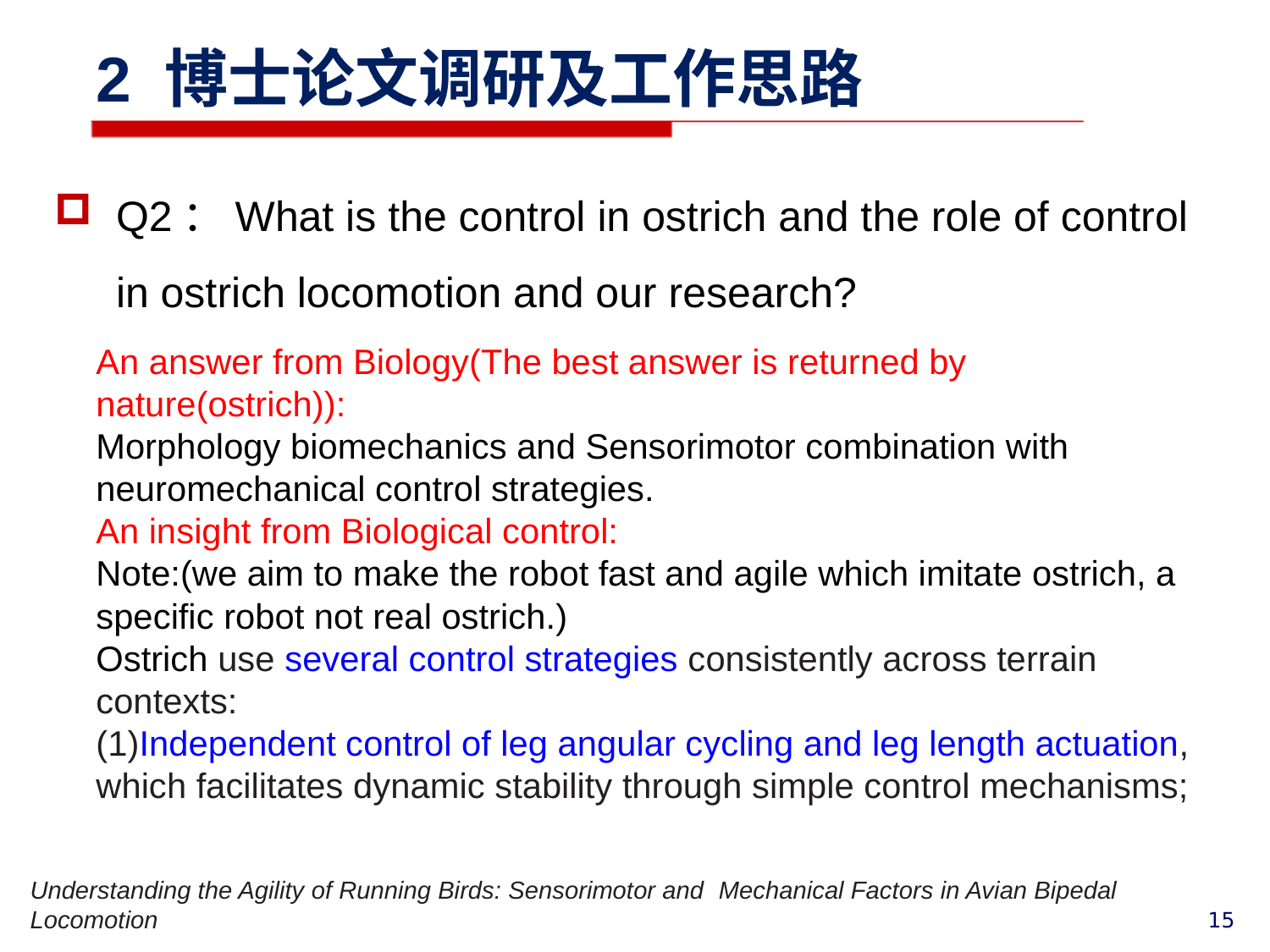

2 博士论文调研及工作思路
Q2：What is the control in ostrich and the role of control in ostrich locomotion and our research?
An answer from Biology(The best answer is returned by nature(ostrich)):
Morphology biomechanics and Sensorimotor combination with neuromechanical control strategies.
An insight from Biological control:
Note:(we aim to make the robot fast and agile which imitate ostrich, a specific robot not real ostrich.)
Ostrich use several control strategies consistently across terrain contexts:
(1)Independent control of leg angular cycling and leg length actuation, which facilitates dynamic stability through simple control mechanisms;
Understanding the Agility of Running Birds: Sensorimotor and  Mechanical Factors in Avian Bipedal Locomotion
15
15